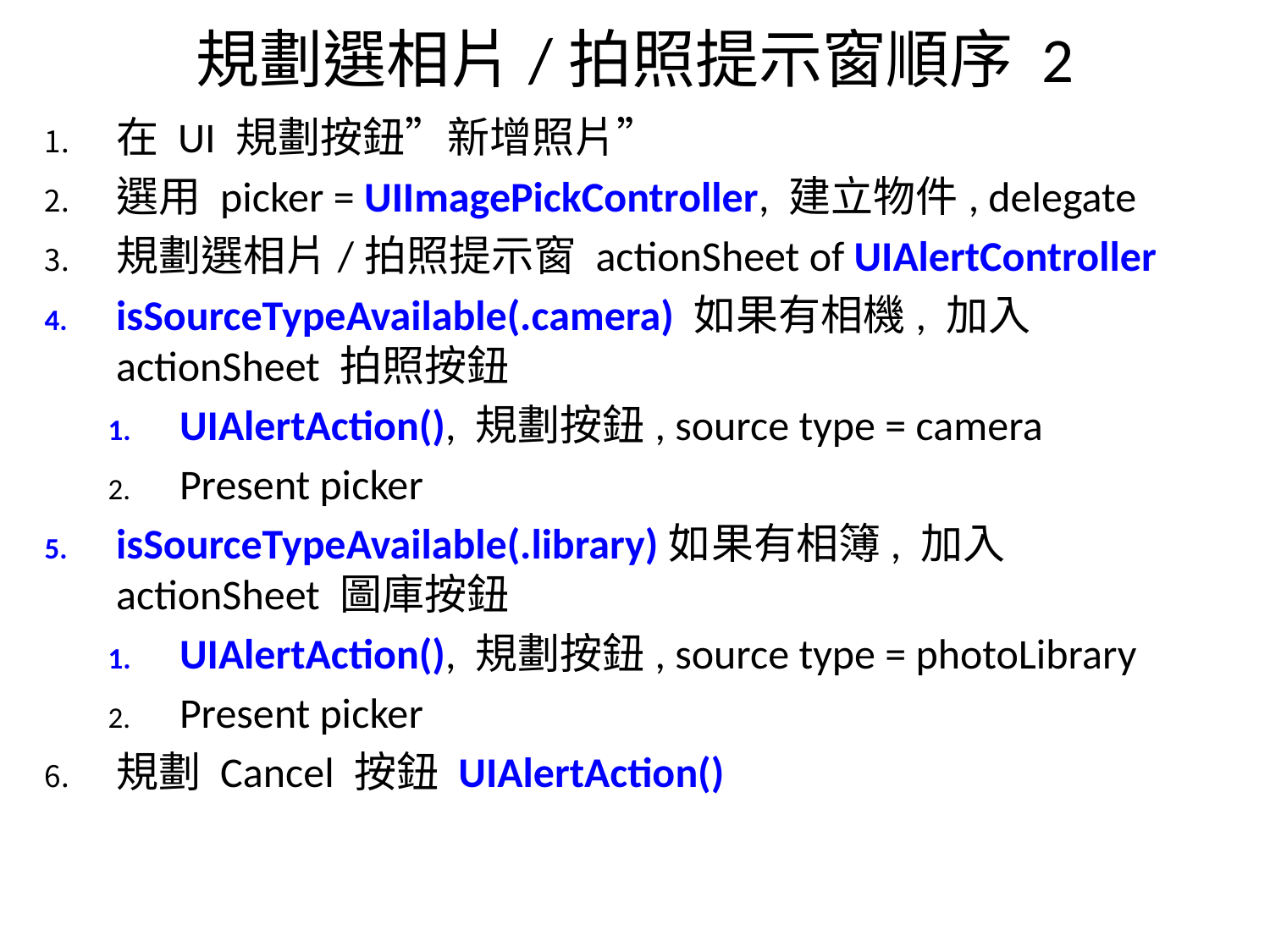

# 規劃選相片/拍照提示窗順序 2
在 UI 規劃按鈕”新增照片”
選用 picker = UIImagePickController, 建立物件, delegate
規劃選相片/拍照提示窗 actionSheet of UIAlertController
isSourceTypeAvailable(.camera) 如果有相機, 加入 actionSheet 拍照按鈕
UIAlertAction(), 規劃按鈕, source type = camera
Present picker
isSourceTypeAvailable(.library)如果有相簿, 加入 actionSheet 圖庫按鈕
UIAlertAction(), 規劃按鈕, source type = photoLibrary
Present picker
規劃 Cancel 按鈕 UIAlertAction()